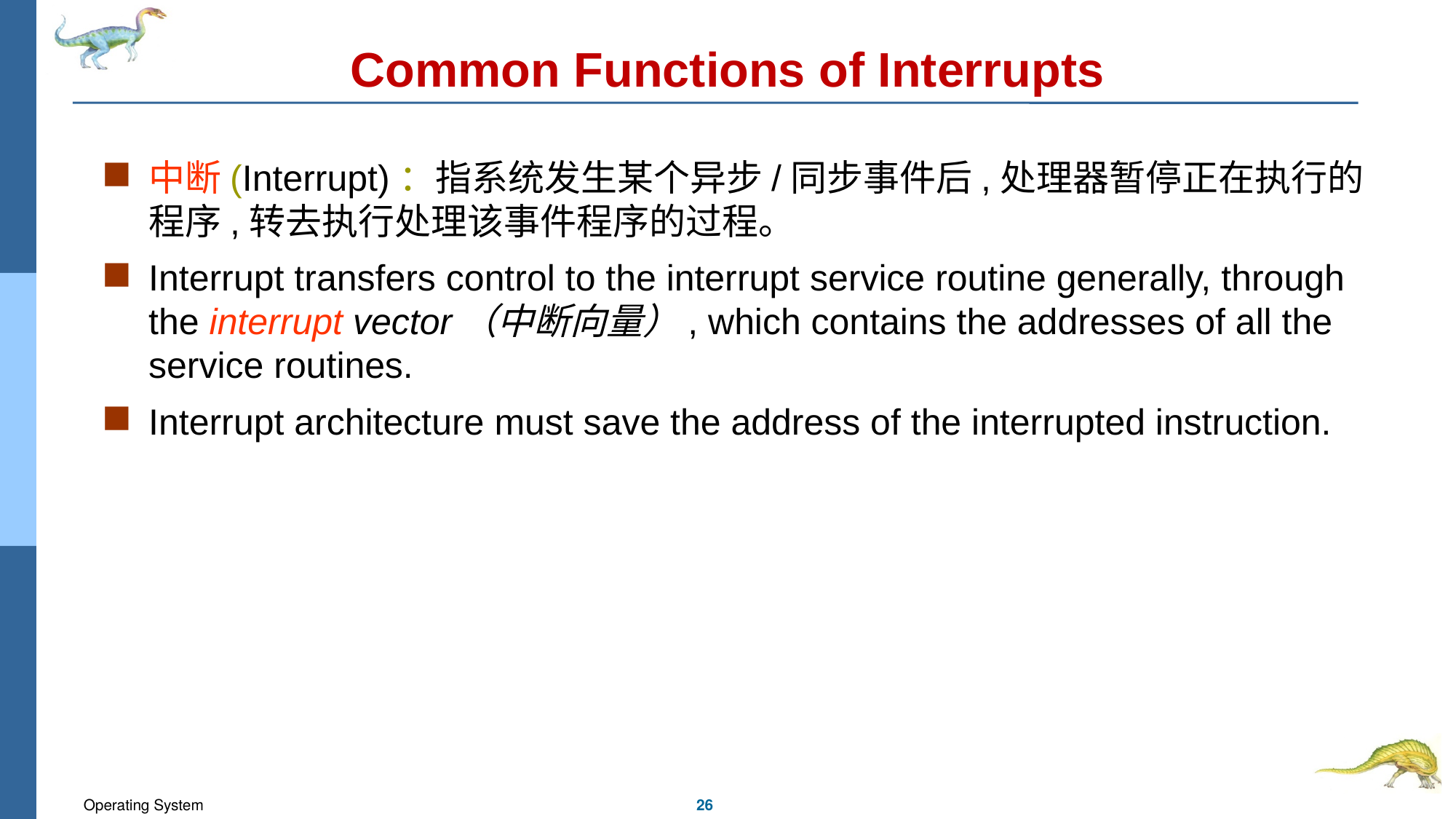

# Common Functions of Interrupts
中断(Interrupt)：指系统发生某个异步/同步事件后,处理器暂停正在执行的程序,转去执行处理该事件程序的过程。
Interrupt transfers control to the interrupt service routine generally, through the interrupt vector（中断向量）, which contains the addresses of all the service routines.
Interrupt architecture must save the address of the interrupted instruction.